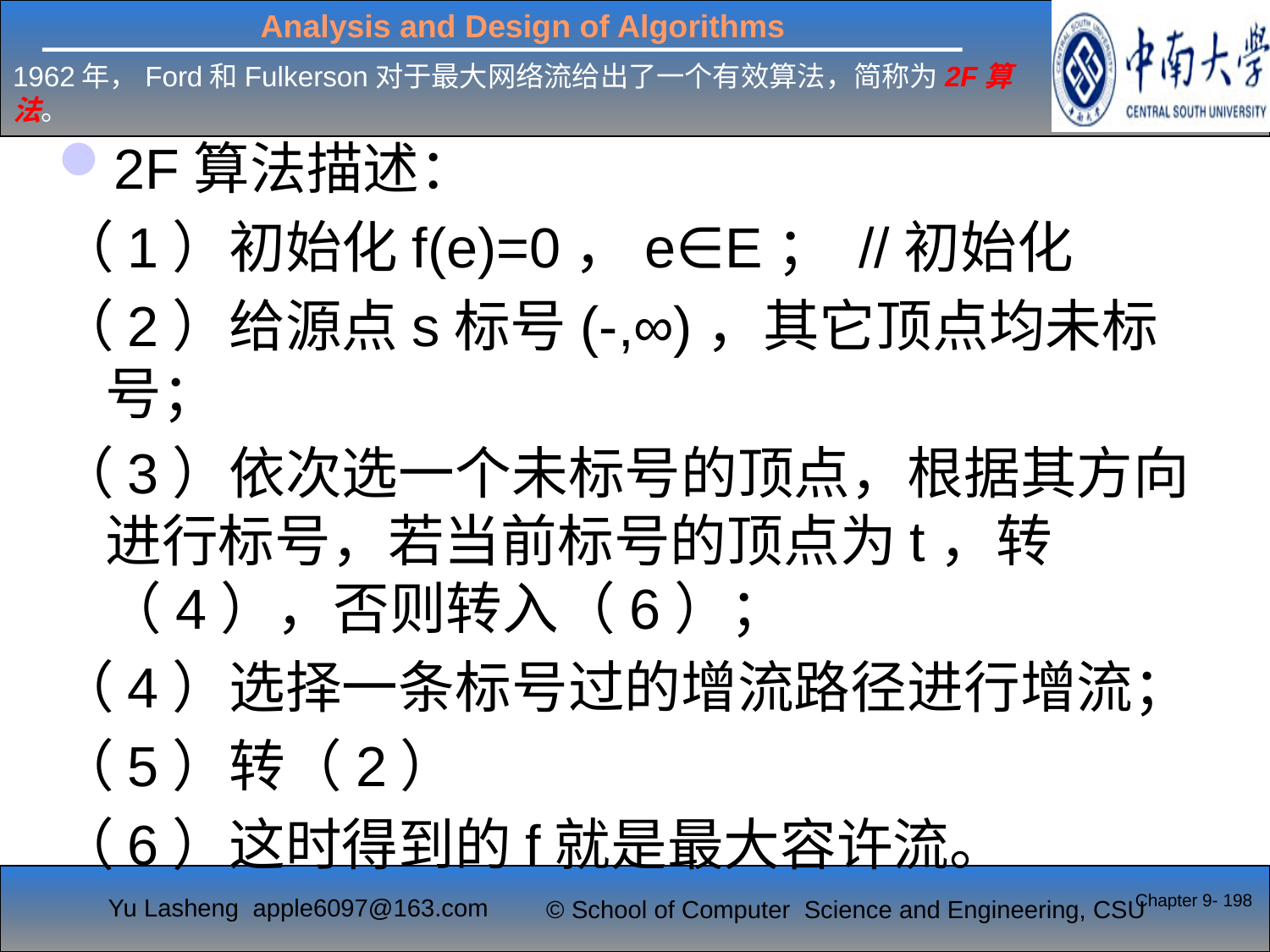

# 1962年，Ford和Fulkerson对于最大网络流给出了一个有效算法，简称为2F算法。
2F算法描述：
（1）初始化f(e)=0，e∈E； //初始化
（2）给源点s标号(-,∞)，其它顶点均未标号；
（3）依次选一个未标号的顶点，根据其方向进行标号，若当前标号的顶点为t，转（4），否则转入（6）；
（4）选择一条标号过的增流路径进行增流；
（5）转（2）
（6）这时得到的f就是最大容许流。
Chapter 9- 198